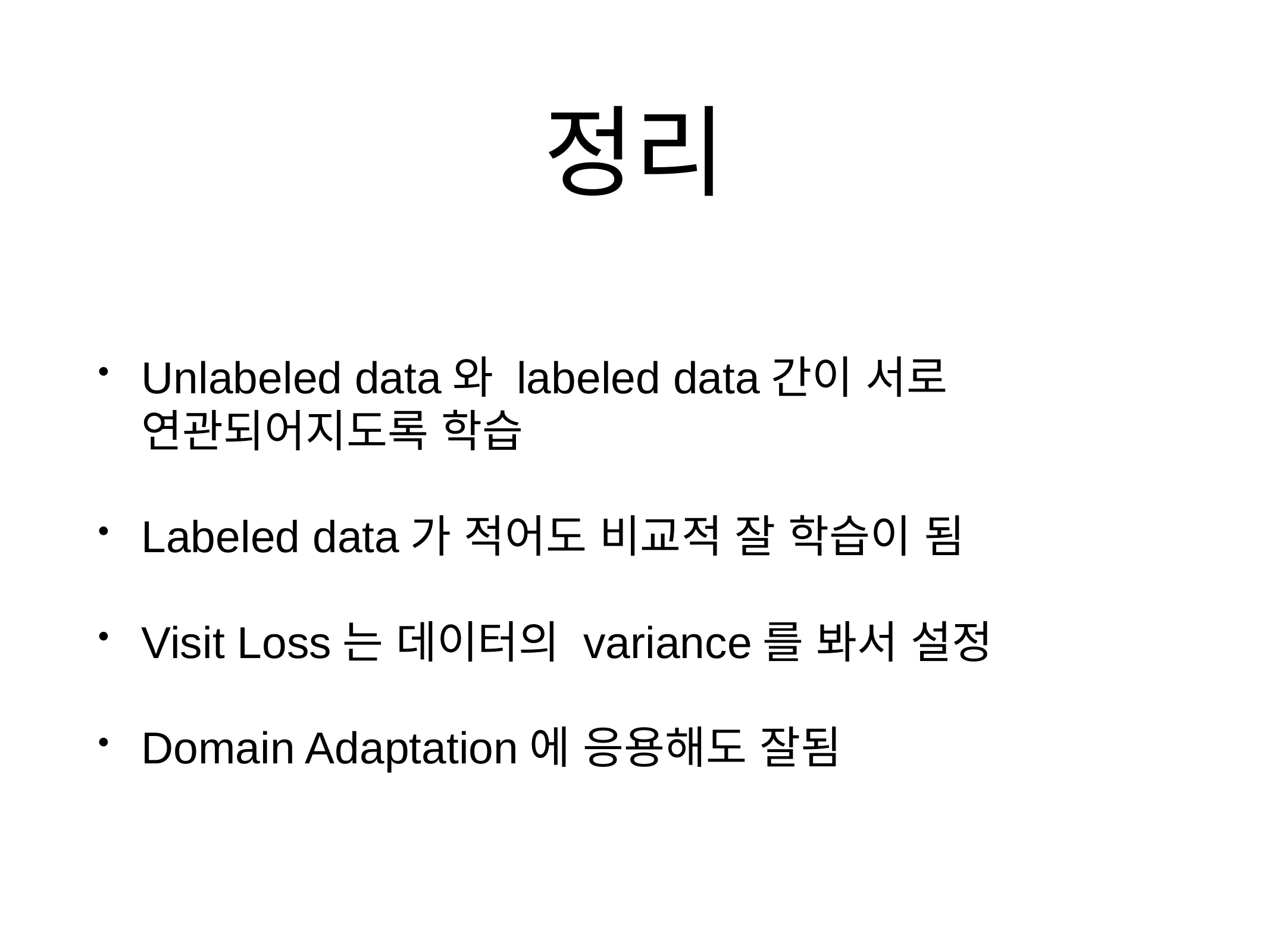

# 정리
Unlabeled data와 labeled data간이 서로 연관되어지도록 학습
Labeled data가 적어도 비교적 잘 학습이 됨
Visit Loss는 데이터의 variance를 봐서 설정
Domain Adaptation에 응용해도 잘됨